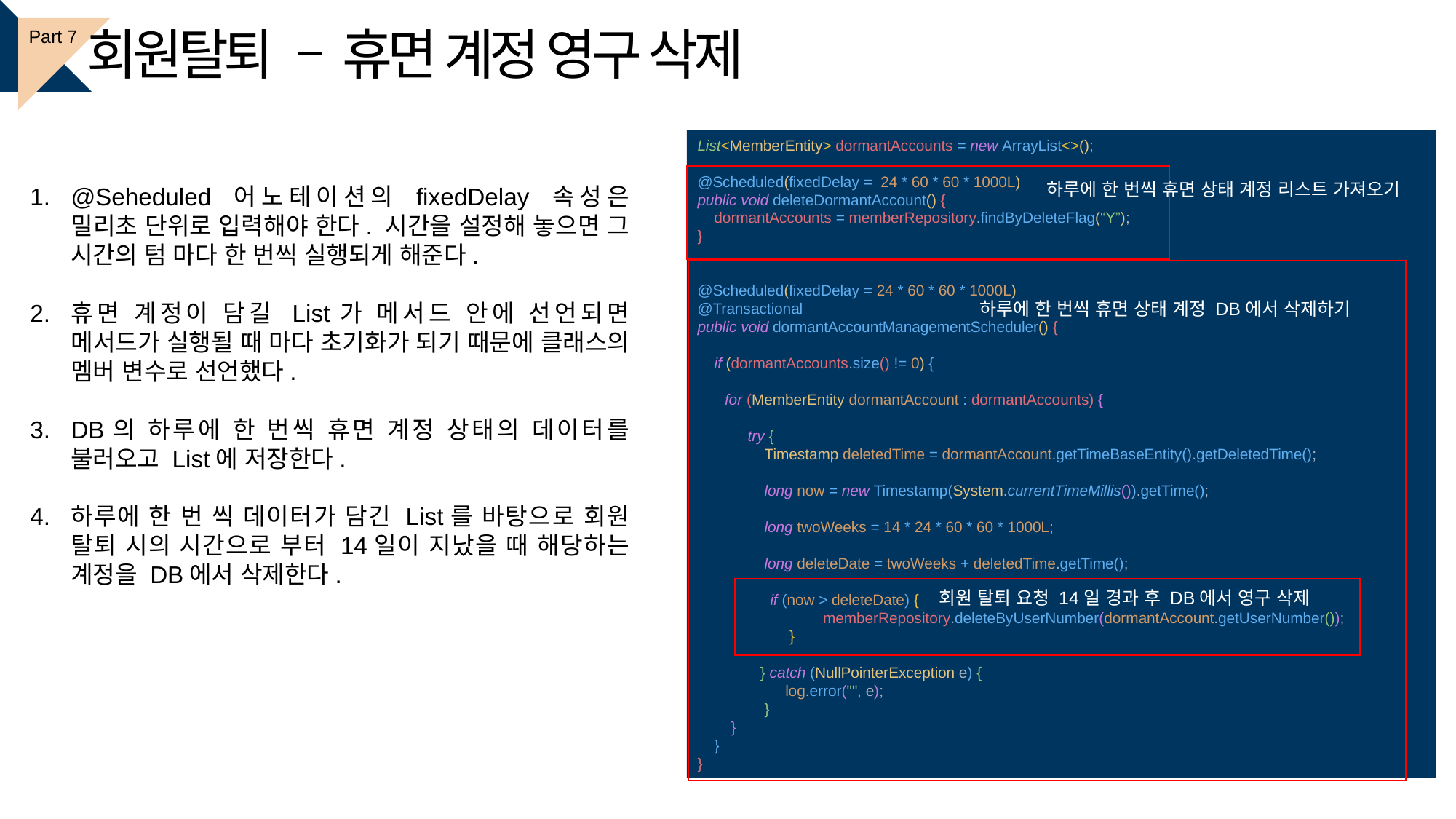

회원탈퇴  –  휴면 계정 영구 삭제

Part 7

List<MemberEntity> dormantAccounts = new ArrayList<>();
@Scheduled(fixedDelay =  24 * 60 * 60 * 1000L)
public void deleteDormantAccount() {
    dormantAccounts = memberRepository.findByDeleteFlag(“Y”);
}
@Scheduled(fixedDelay = 24 * 60 * 60 * 1000L)
@Transactional
public void dormantAccountManagementScheduler() {
    if (dormantAccounts.size() != 0) {
   for (MemberEntity dormantAccount : dormantAccounts) {
            try {
                Timestamp deletedTime = dormantAccount.getTimeBaseEntity().getDeletedTime();
                long now = new Timestamp(System.currentTimeMillis()).getTime();
                long twoWeeks = 14 * 24 * 60 * 60 * 1000L;
                long deleteDate = twoWeeks + deletedTime.getTime();
        if (now > deleteDate) {
                              memberRepository.deleteByUserNumber(dormantAccount.getUserNumber());
                      }
               } catch (NullPointerException e) {
                     log.error("", e);
                }
        }
    }
}

하루에 한 번씩 휴면 상태 계정 리스트 가져오기
@Seheduled 어노테이션의 fixedDelay 속성은 밀리초 단위로 입력해야 한다. 시간을 설정해 놓으면 그 시간의 텀 마다 한 번씩 실행되게 해준다.

휴면 계정이 담길 List가 메서드 안에 선언되면 메서드가 실행될 때 마다 초기화가 되기 때문에 클래스의 멤버 변수로 선언했다.

DB의 하루에 한 번씩 휴면 계정 상태의 데이터를 불러오고 List에 저장한다.

하루에 한 번 씩 데이터가 담긴 List를 바탕으로 회원 탈퇴 시의 시간으로 부터 14일이 지났을 때 해당하는 계정을 DB에서 삭제한다.

하루에 한 번씩 휴면 상태 계정 DB에서 삭제하기

회원 탈퇴 요청 14일 경과 후 DB에서 영구 삭제